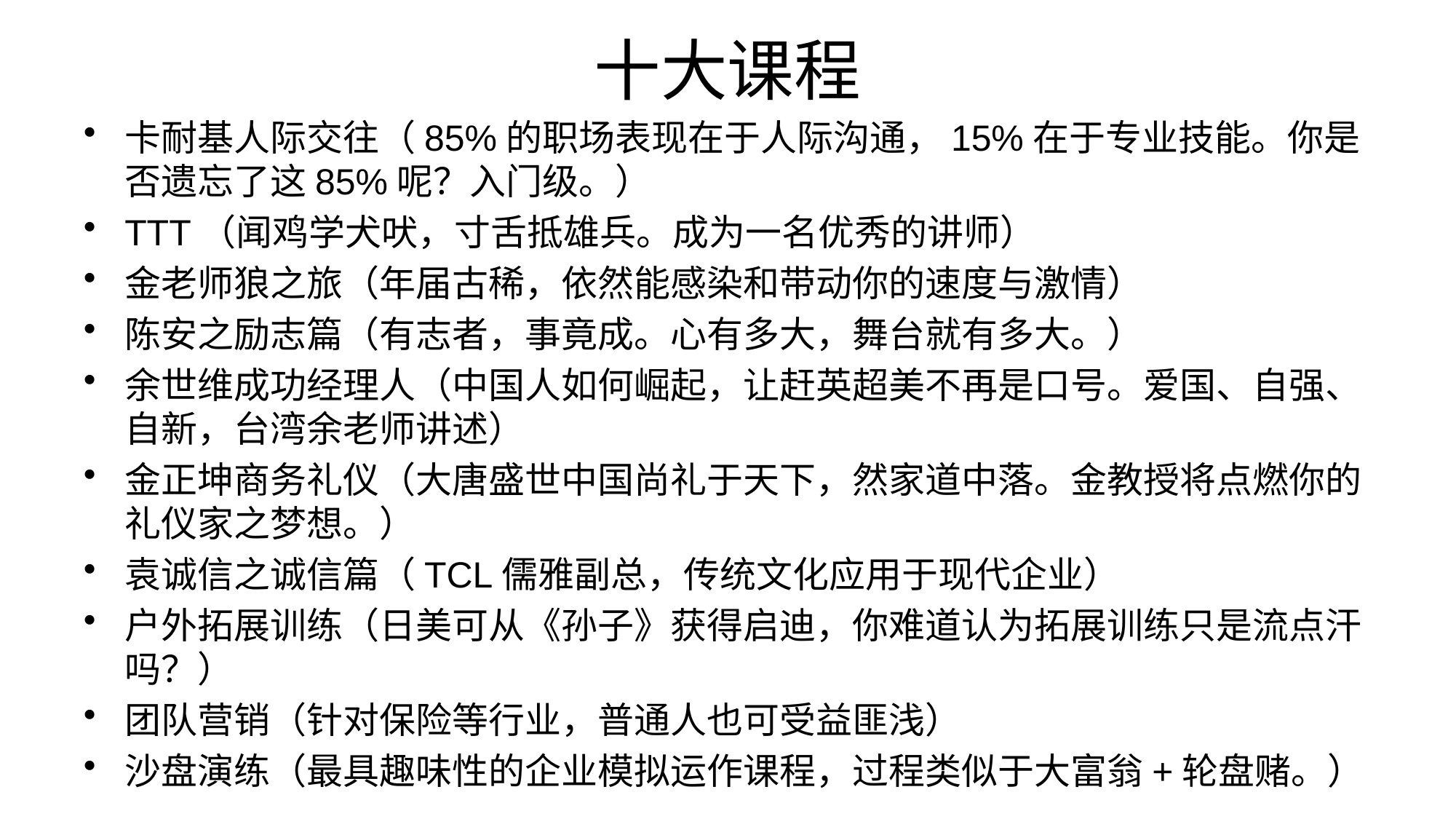

# 十大课程
卡耐基人际交往（85%的职场表现在于人际沟通，15%在于专业技能。你是否遗忘了这85%呢？入门级。）
TTT（闻鸡学犬吠，寸舌抵雄兵。成为一名优秀的讲师）
金老师狼之旅（年届古稀，依然能感染和带动你的速度与激情）
陈安之励志篇（有志者，事竟成。心有多大，舞台就有多大。）
余世维成功经理人（中国人如何崛起，让赶英超美不再是口号。爱国、自强、自新，台湾余老师讲述）
金正坤商务礼仪（大唐盛世中国尚礼于天下，然家道中落。金教授将点燃你的礼仪家之梦想。）
袁诚信之诚信篇（TCL儒雅副总，传统文化应用于现代企业）
户外拓展训练（日美可从《孙子》获得启迪，你难道认为拓展训练只是流点汗吗？）
团队营销（针对保险等行业，普通人也可受益匪浅）
沙盘演练（最具趣味性的企业模拟运作课程，过程类似于大富翁+轮盘赌。）